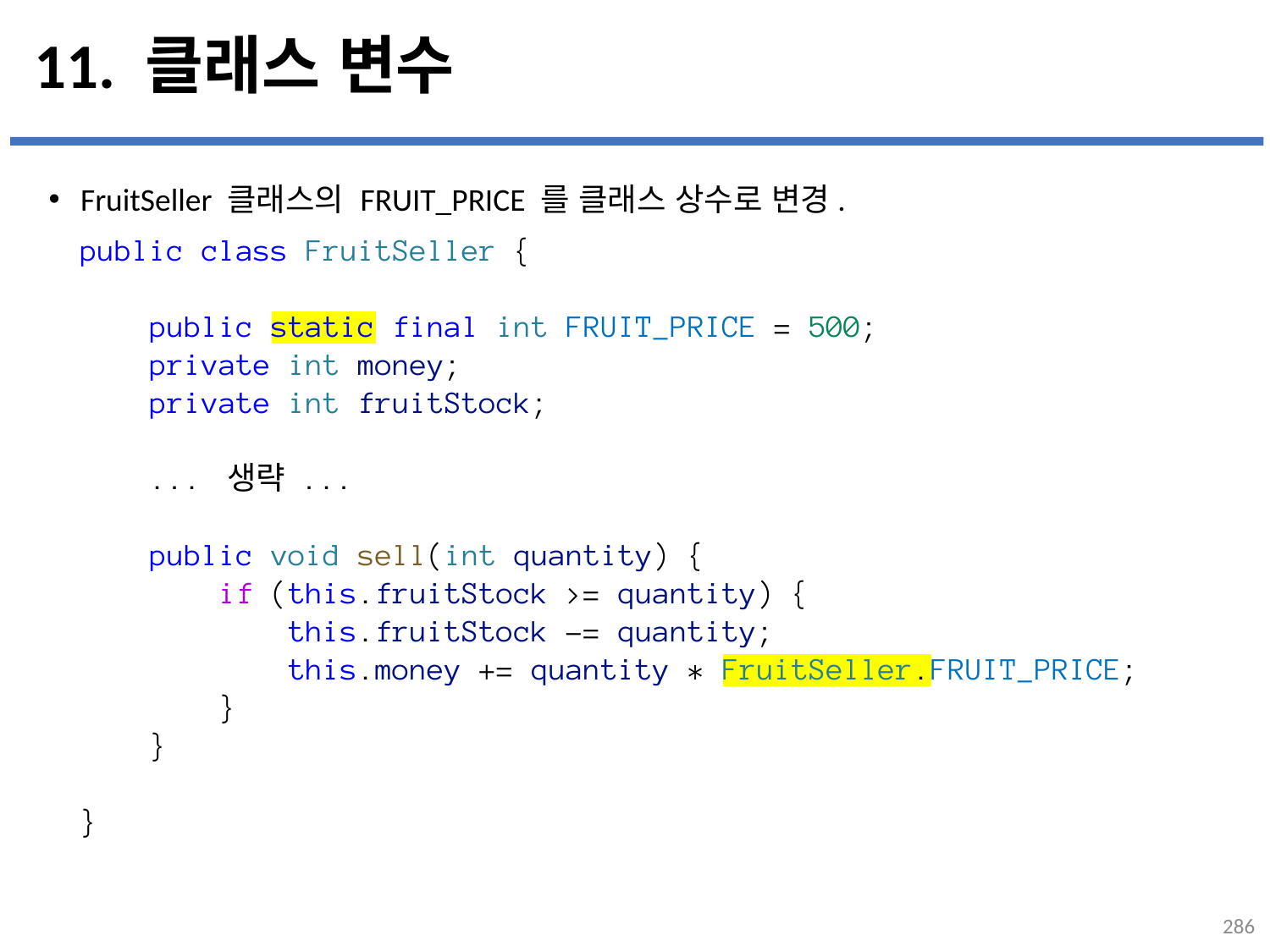

# 11. 클래스 변수
FruitSeller 클래스의 FRUIT_PRICE 를 클래스 상수로 변경.
...

설명
public class FruitSeller {

    public static final int FRUIT_PRICE = 500;
    private int money;
    private int fruitStock;

    ... 생략 ...
    public void sell(int quantity) {
        if (this.fruitStock >= quantity) {
            this.fruitStock -= quantity;
            this.money += quantity * FruitSeller.FRUIT_PRICE;
        }
    }
}

286